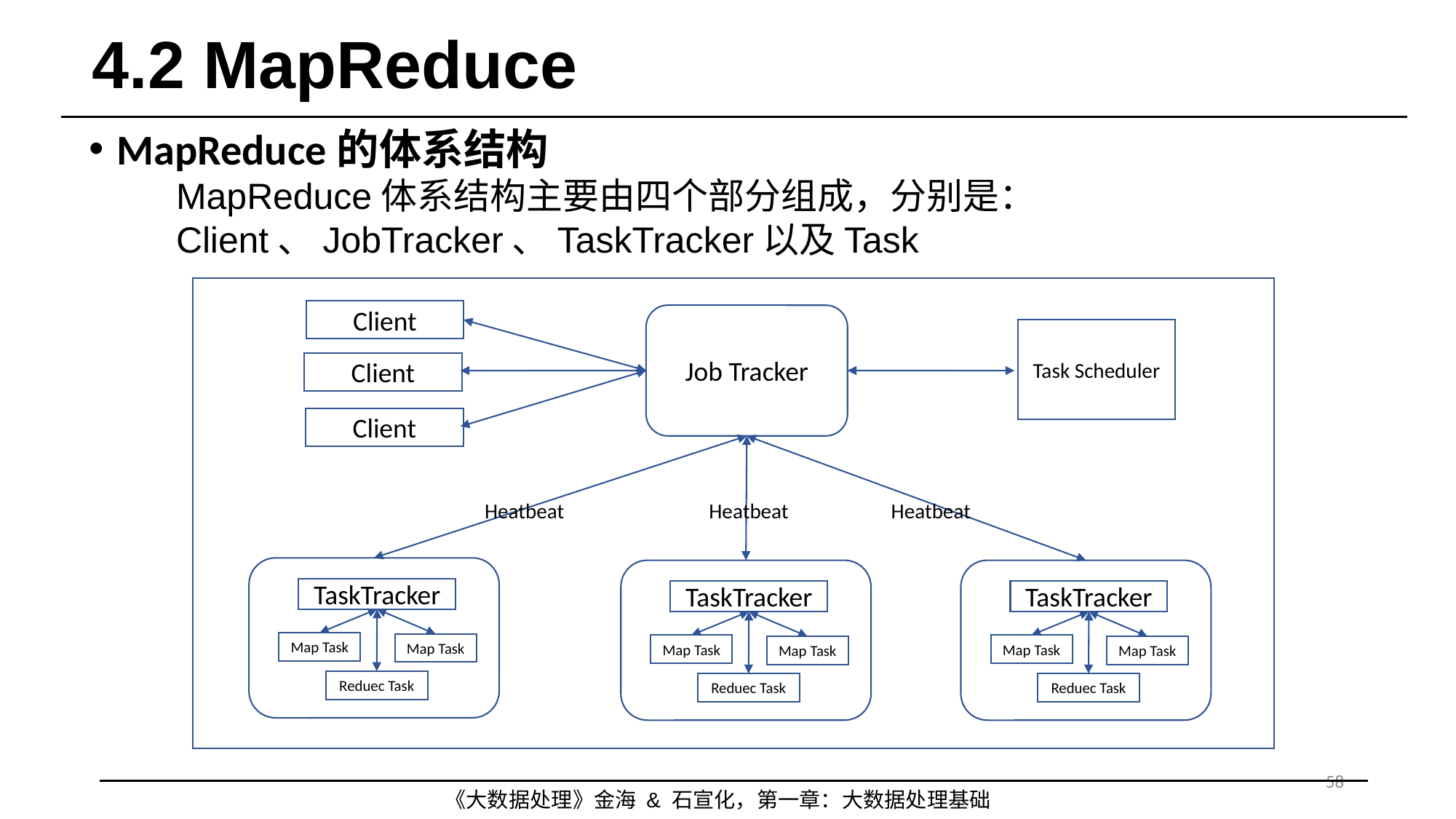

# 4.2 MapReduce
MapReduce的体系结构
MapReduce体系结构主要由四个部分组成，分别是：Client、JobTracker、TaskTracker以及Task

Client
Job Tracker
Task Scheduler
Client
Client
Heatbeat
Heatbeat
Heatbeat

TaskTracker
TaskTracker
TaskTracker
Map Task
Map Task
Map Task
Map Task
Map Task
Map Task
Reduec Task
Reduec Task
Reduec Task
58